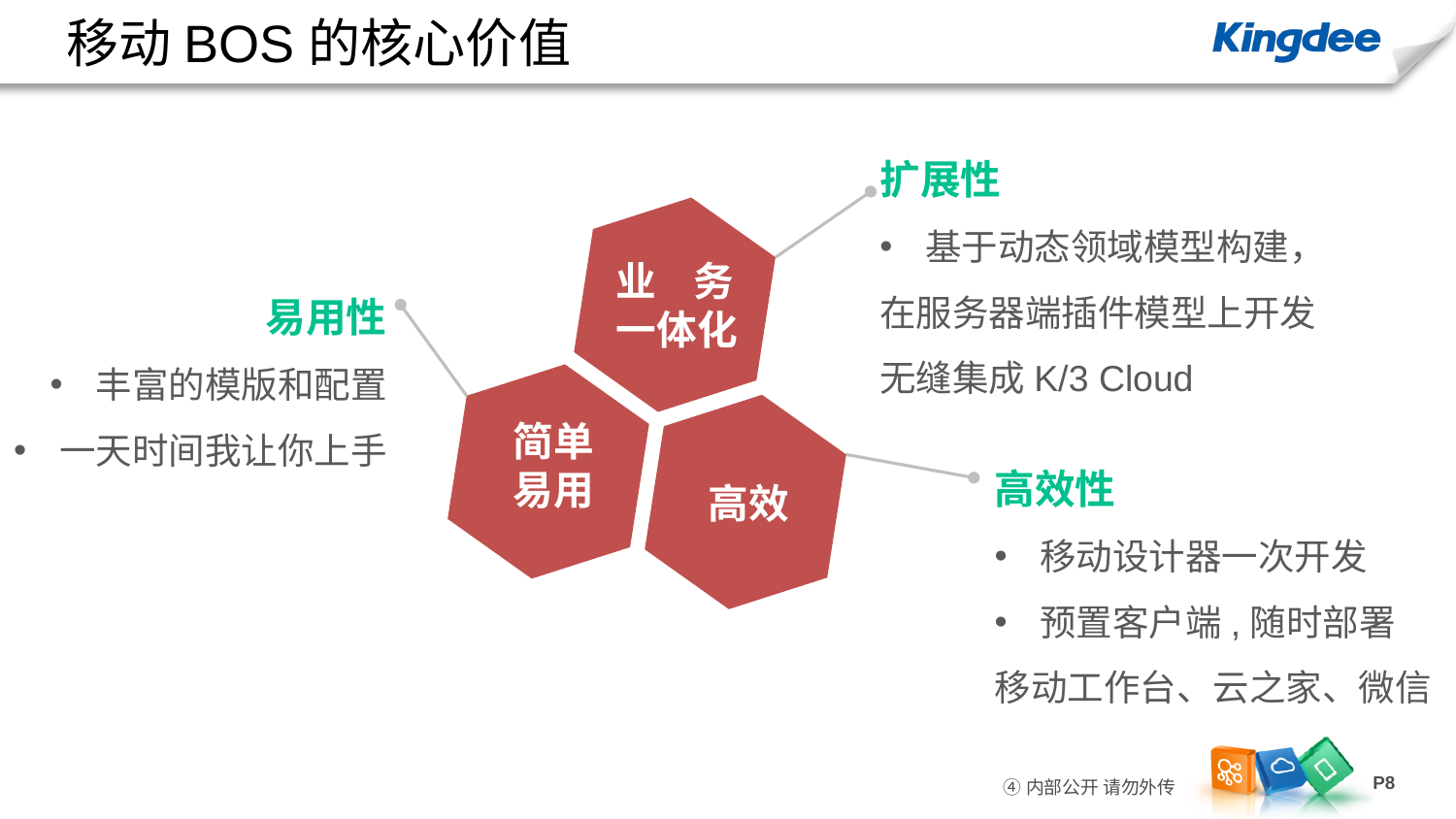

移动BOS的核心价值
扩展性
基于动态领域模型构建，
在服务器端插件模型上开发
无缝集成K/3 Cloud

业    务
一体化
易用性
丰富的模版和配置
一天时间我让你上手
简单
易用
高效性
移动设计器一次开发
预置客户端,随时部署
移动工作台、云之家、微信
高效